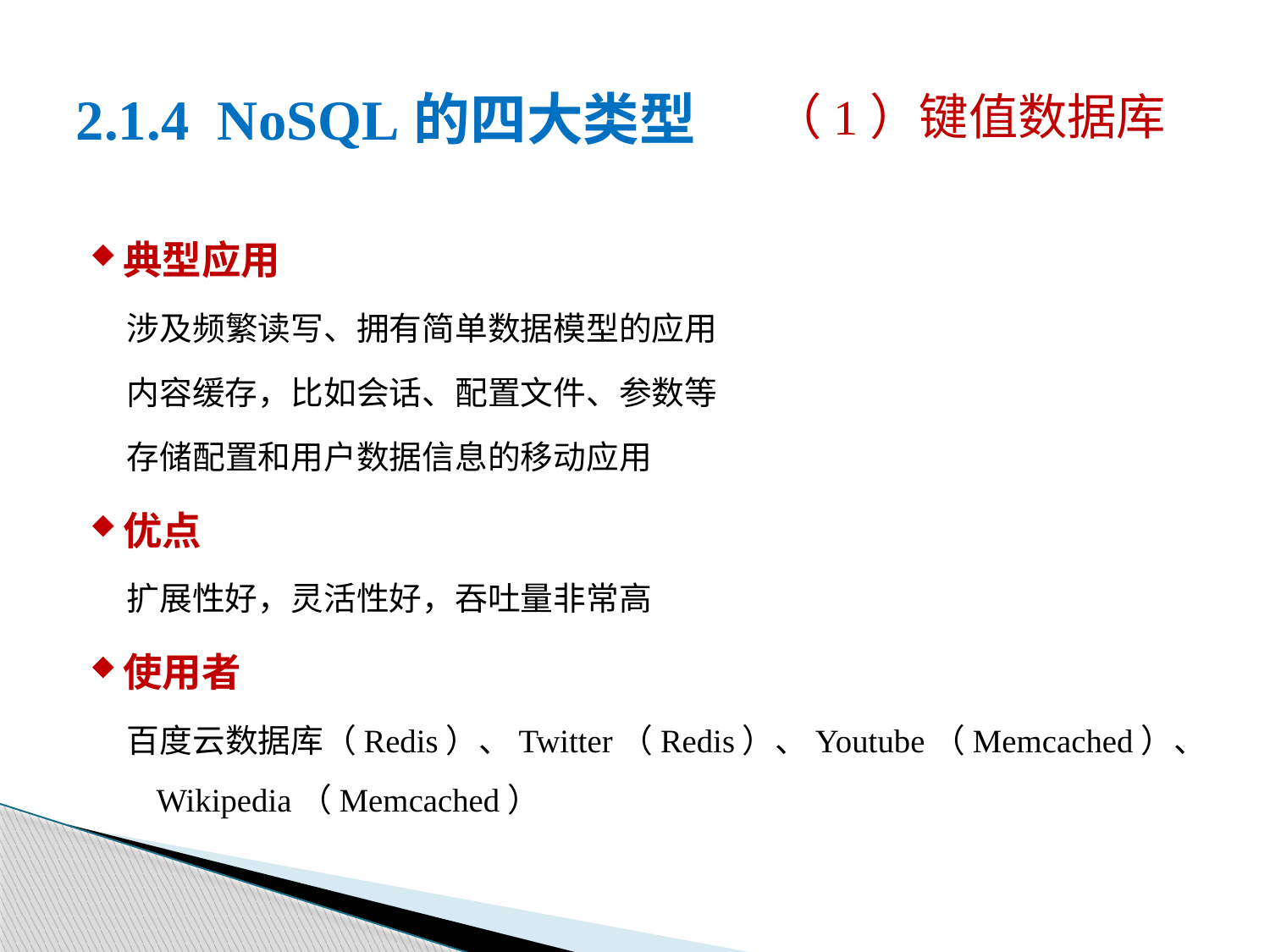

（1）键值数据库
# 2.1.4  NoSQL的四大类型
典型应用
涉及频繁读写、拥有简单数据模型的应用
内容缓存，比如会话、配置文件、参数等
存储配置和用户数据信息的移动应用
优点
扩展性好，灵活性好，吞吐量非常高
使用者
百度云数据库（Redis）、Twitter（Redis）、Youtube（Memcached）、Wikipedia（Memcached）